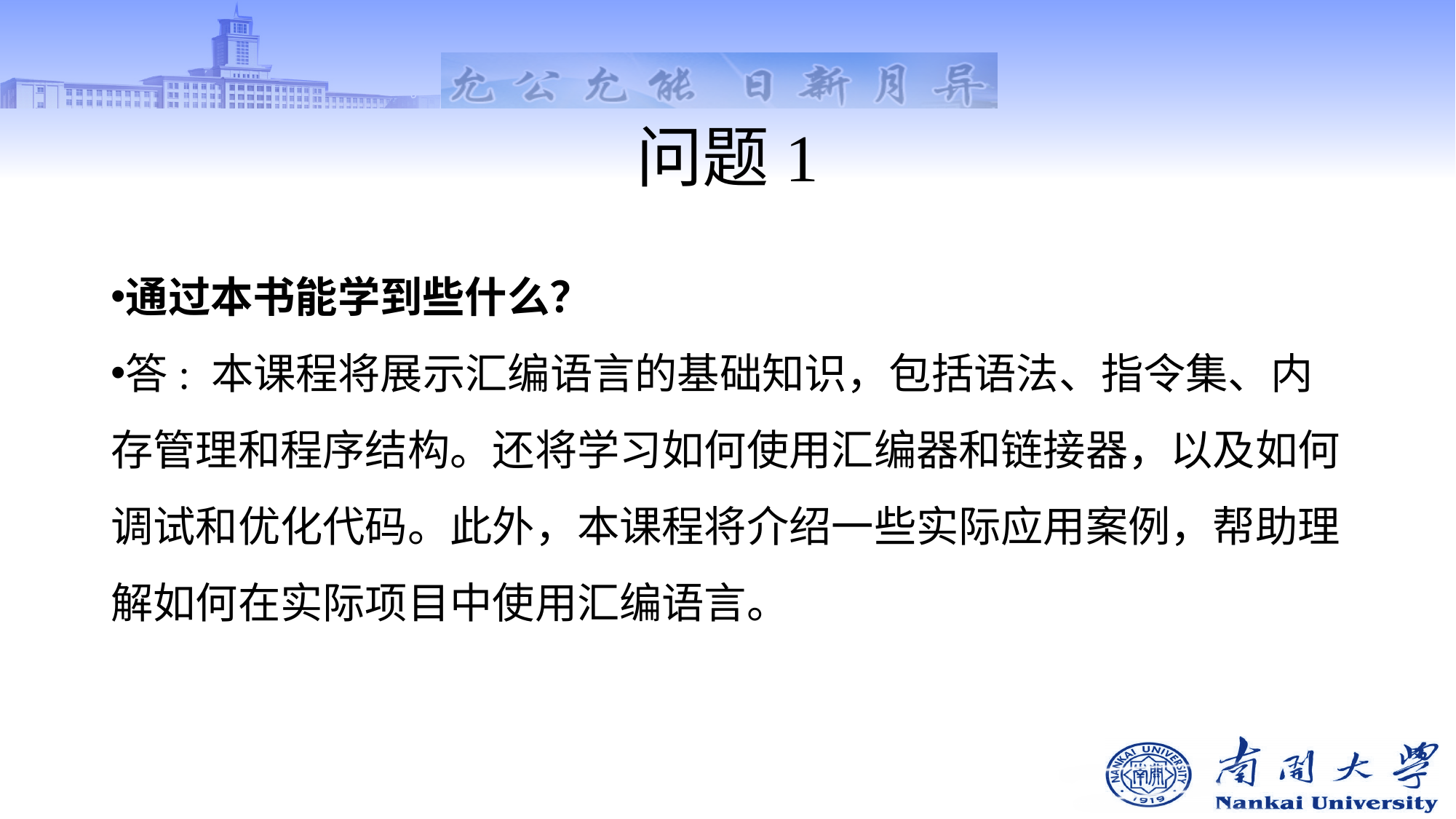

# 问题1
通过本书能学到些什么？
答: 本课程将展示汇编语言的基础知识，包括语法、指令集、内存管理和程序结构。还将学习如何使用汇编器和链接器，以及如何调试和优化代码。此外，本课程将介绍一些实际应用案例，帮助理解如何在实际项目中使用汇编语言。